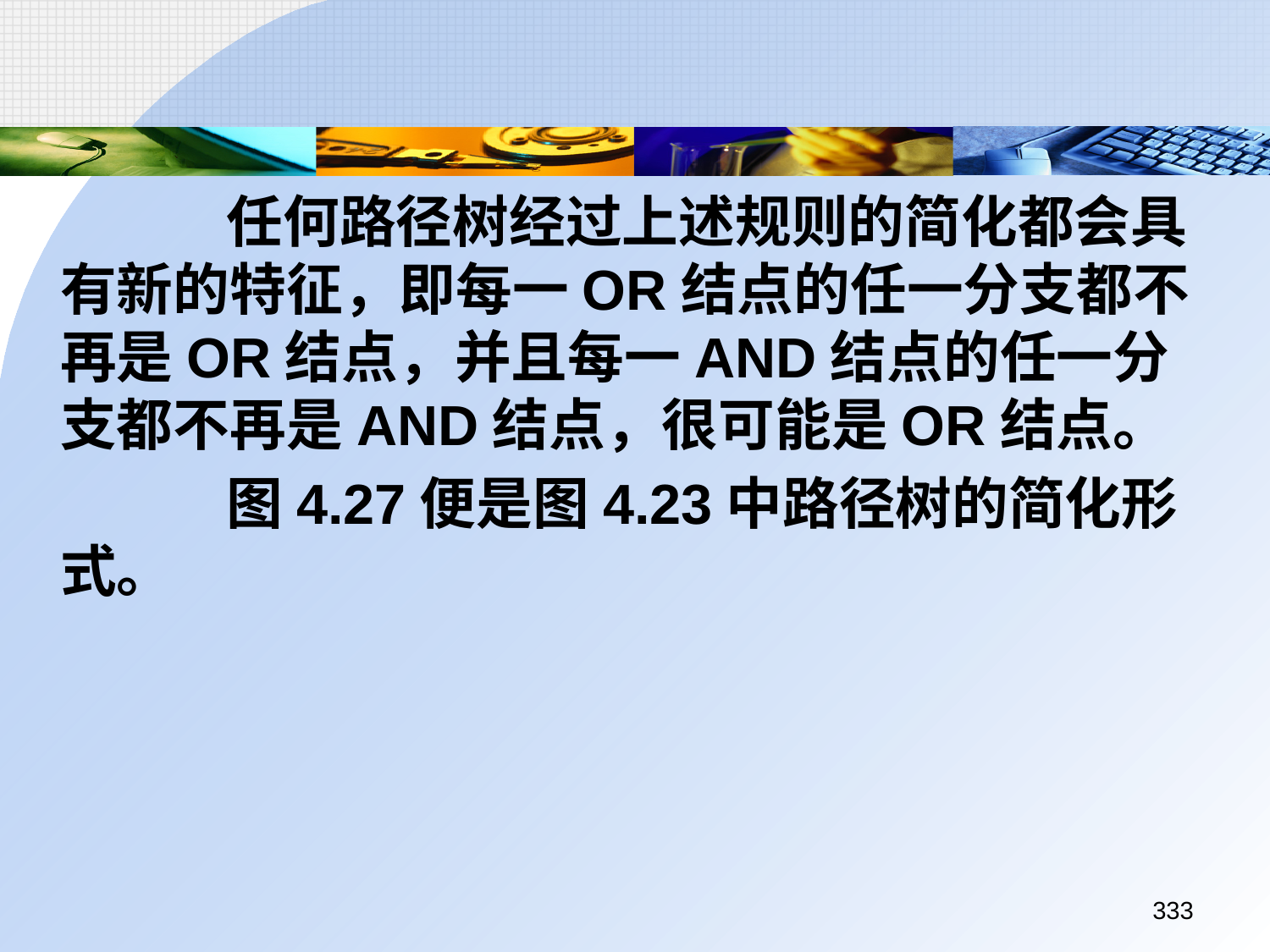

任何路径树经过上述规则的简化都会具有新的特征，即每一OR结点的任一分支都不再是OR结点，并且每一AND结点的任一分支都不再是AND结点，很可能是OR结点。
		  图4.27便是图4.23中路径树的简化形式。

333